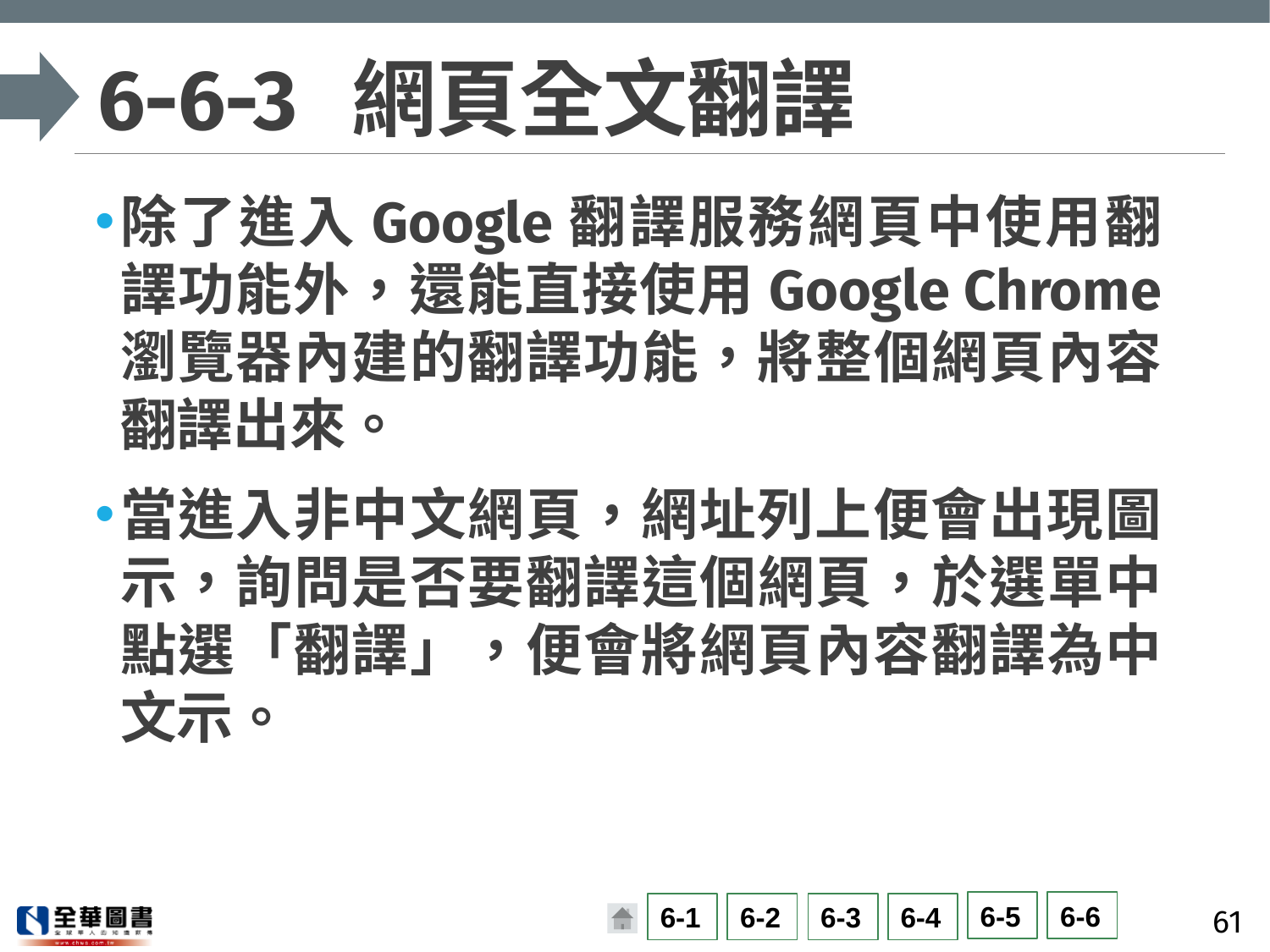

# 6-6-3	網頁全文翻譯
除了進入Google翻譯服務網頁中使用翻譯功能外，還能直接使用Google Chrome 瀏覽器內建的翻譯功能，將整個網頁內容翻譯出來。
當進入非中文網頁，網址列上便會出現圖示，詢問是否要翻譯這個網頁，於選單中點選「翻譯」，便會將網頁內容翻譯為中文示。
61